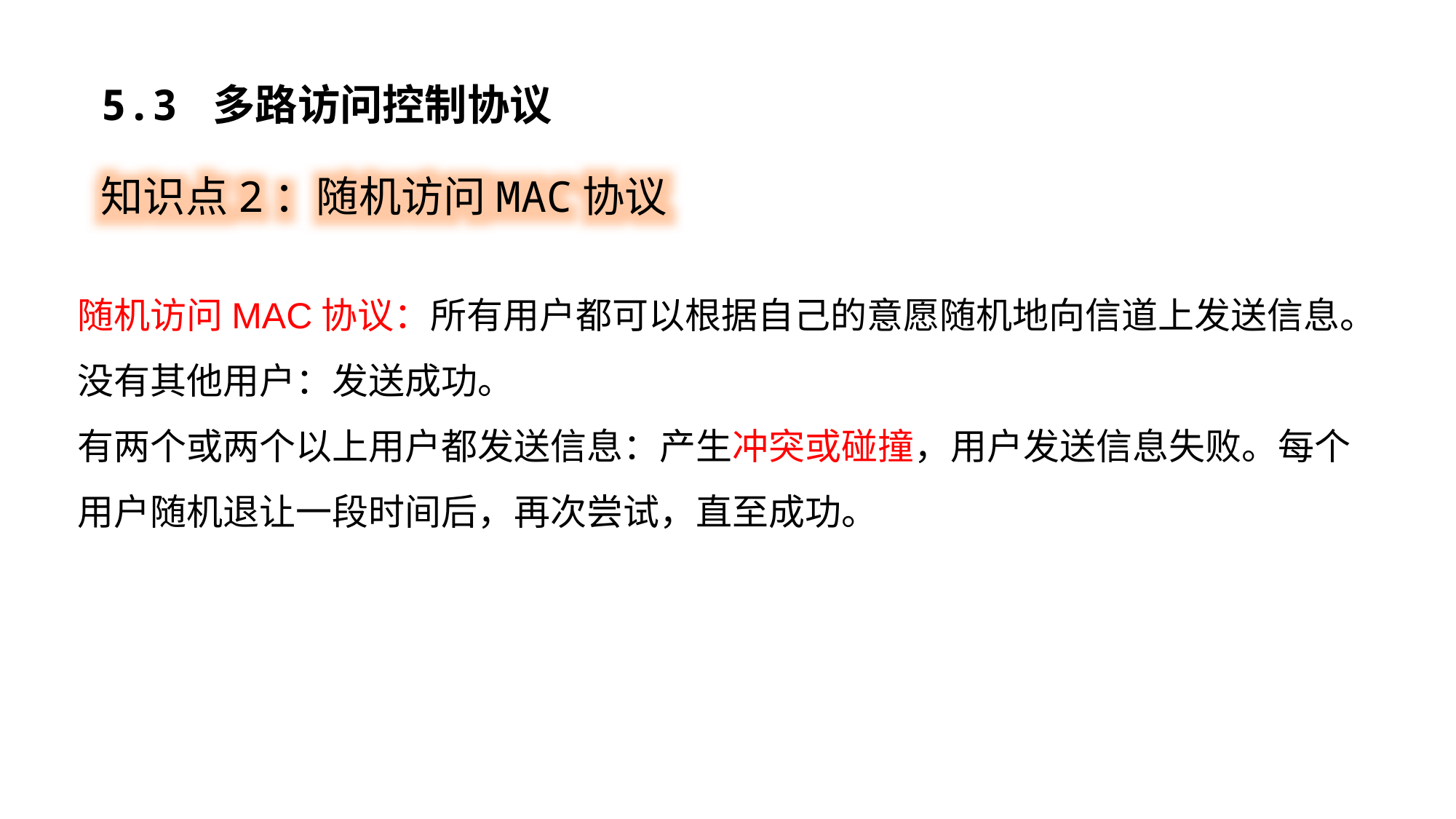

5.3 多路访问控制协议
知识点2：随机访问MAC协议
随机访问MAC协议：所有用户都可以根据自己的意愿随机地向信道上发送信息。没有其他用户：发送成功。
有两个或两个以上用户都发送信息：产生冲突或碰撞，用户发送信息失败。每个用户随机退让一段时间后，再次尝试，直至成功。